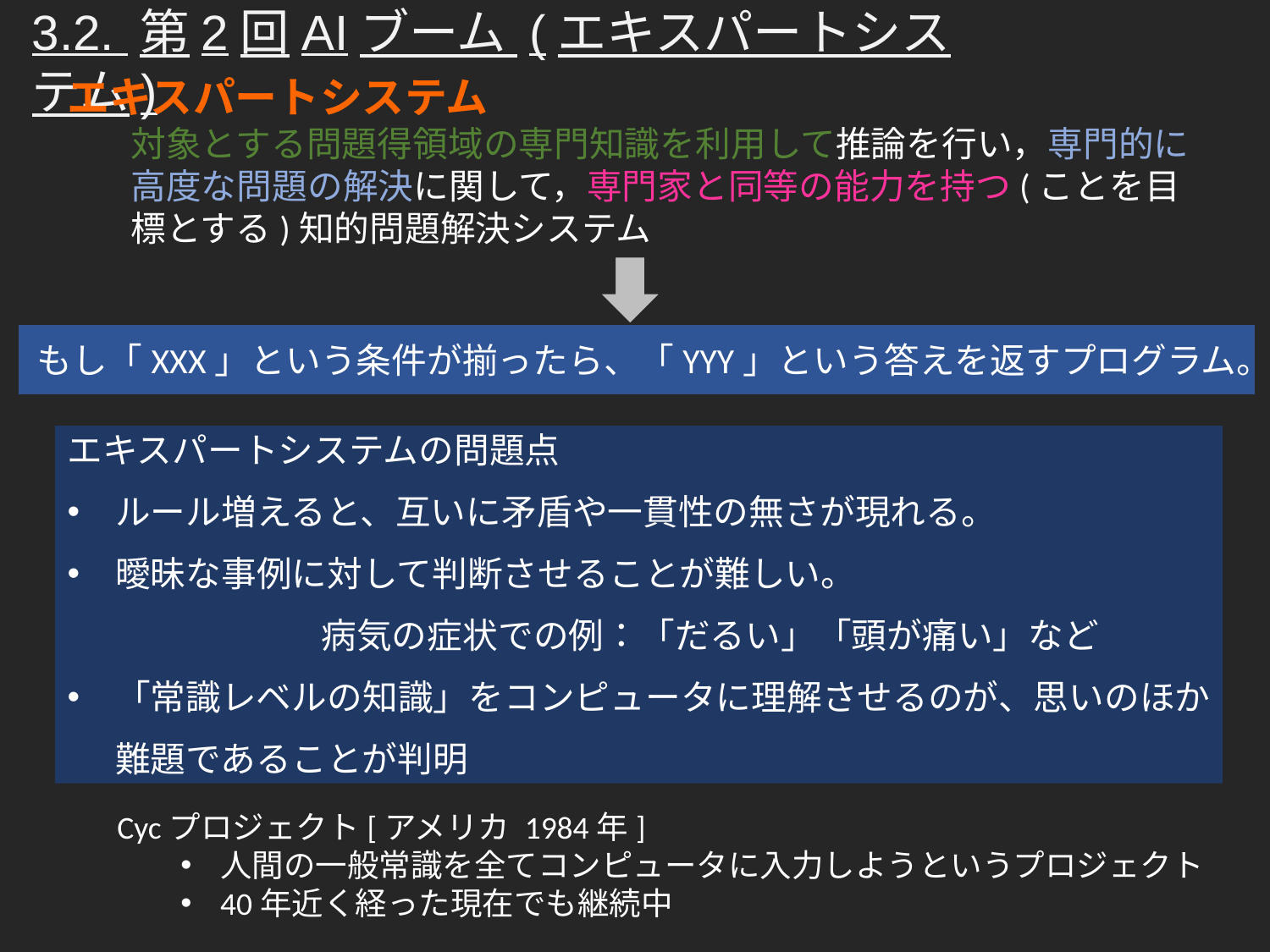

3.2. 第2回AIブーム (エキスパートシステム)
エキスパートシステム
対象とする問題得領域の専門知識を利用して推論を行い，専門的に高度な問題の解決に関して，専門家と同等の能力を持つ(ことを目標とする)知的問題解決システム

もし「XXX」という条件が揃ったら、「YYY」という答えを返すプログラム。
エキスパートシステムの問題点
ルール増えると、互いに矛盾や一貫性の無さが現れる。
曖昧な事例に対して判断させることが難しい。
		病気の症状での例：「だるい」「頭が痛い」など
「常識レベルの知識」をコンピュータに理解させるのが、思いのほか難題であることが判明

Cycプロジェクト[アメリカ 1984年]
人間の一般常識を全てコンピュータに入力しようというプロジェクト
40年近く経った現在でも継続中